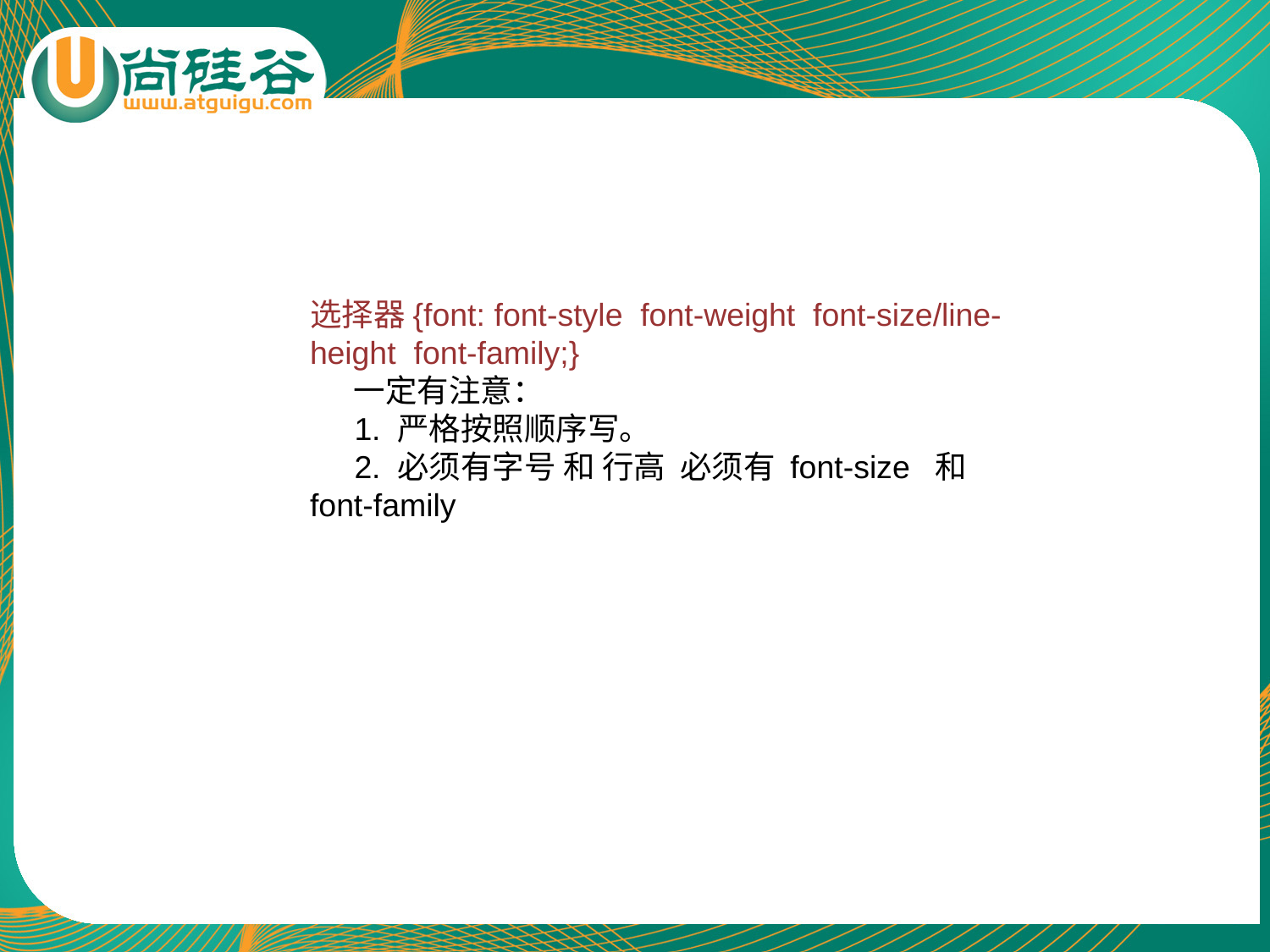

选择器{font: font-style  font-weight  font-size/line-height  font-family;}
     一定有注意：
     1. 严格按照顺序写。
     2. 必须有字号 和 行高  必须有 font-size  和 font-family